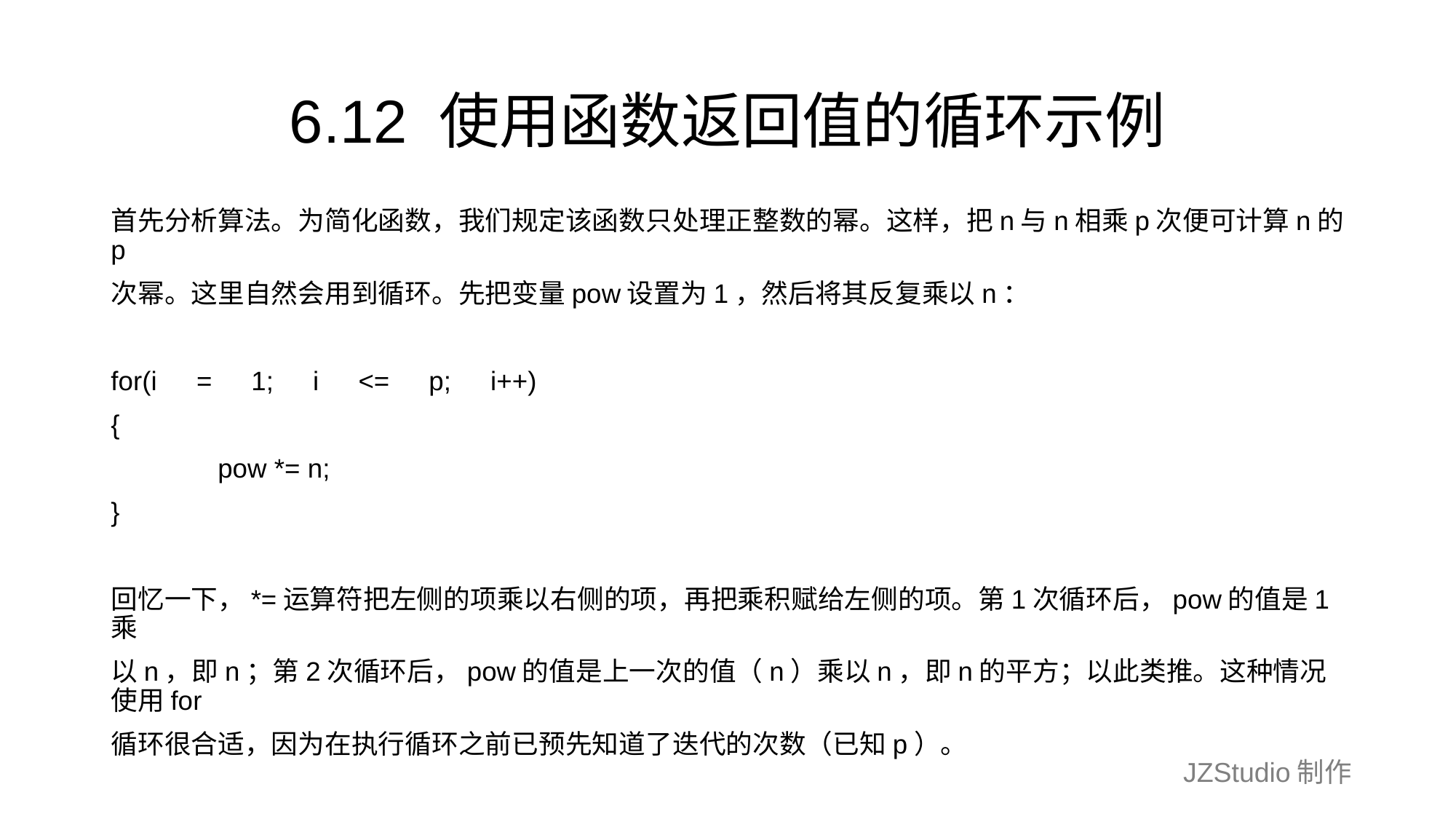

# 6.12 使用函数返回值的循环示例
首先分析算法。为简化函数，我们规定该函数只处理正整数的幂。这样，把n与n相乘p次便可计算n的p
次幂。这里自然会用到循环。先把变量pow设置为1，然后将其反复乘以n：

for(i　=　1;　i　<=　p;　i++)
{
	pow *= n;
}

回忆一下，*=运算符把左侧的项乘以右侧的项，再把乘积赋给左侧的项。第1次循环后，pow的值是1乘
以n，即n；第2次循环后，pow的值是上一次的值（n）乘以n，即n的平方；以此类推。这种情况使用for
循环很合适，因为在执行循环之前已预先知道了迭代的次数（已知p）。